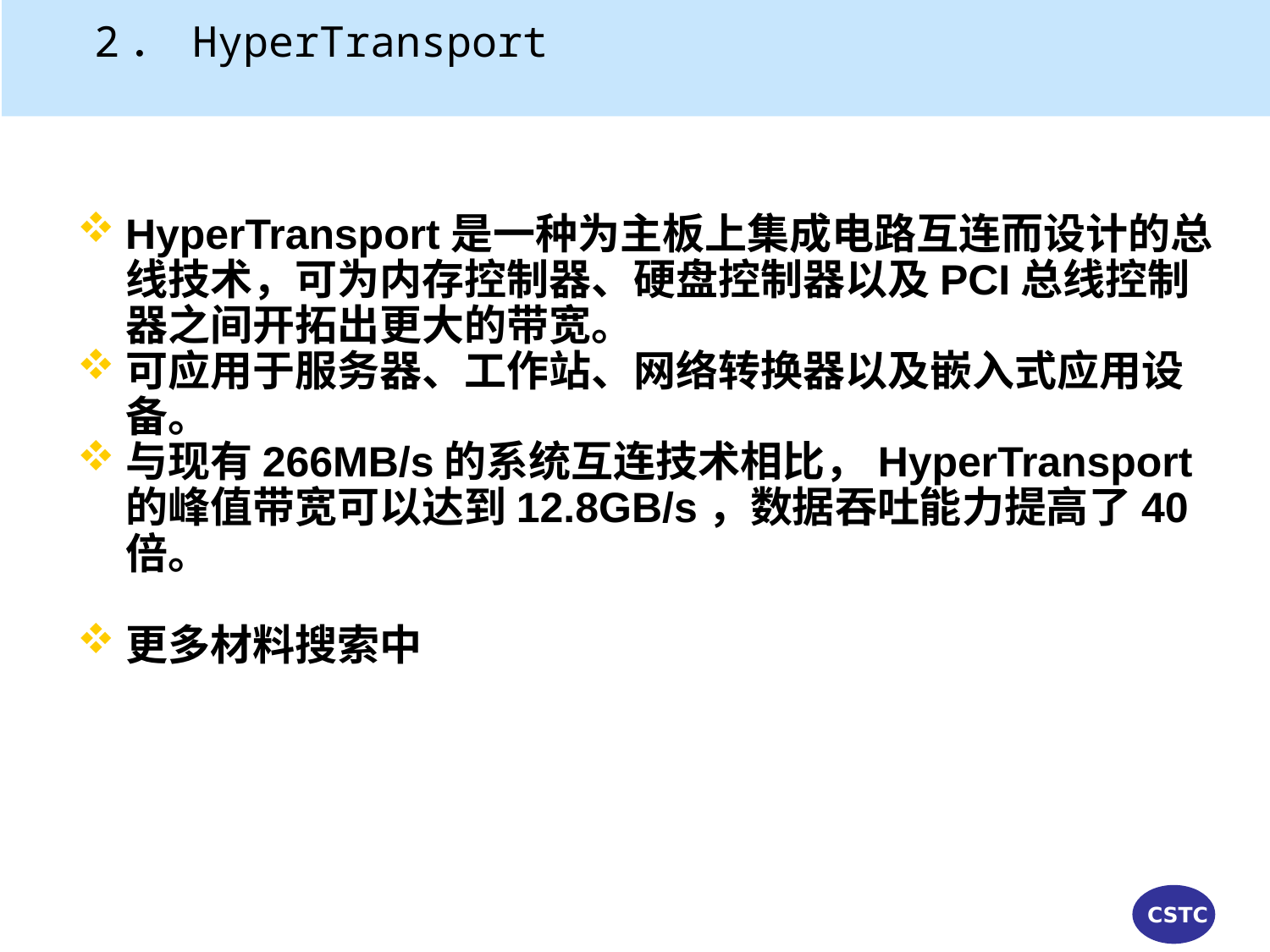

# 2． HyperTransport
HyperTransport是一种为主板上集成电路互连而设计的总线技术，可为内存控制器、硬盘控制器以及PCI总线控制器之间开拓出更大的带宽。
可应用于服务器、工作站、网络转换器以及嵌入式应用设备。
与现有266MB/s的系统互连技术相比，HyperTransport的峰值带宽可以达到12.8GB/s，数据吞吐能力提高了40倍。

更多材料搜索中